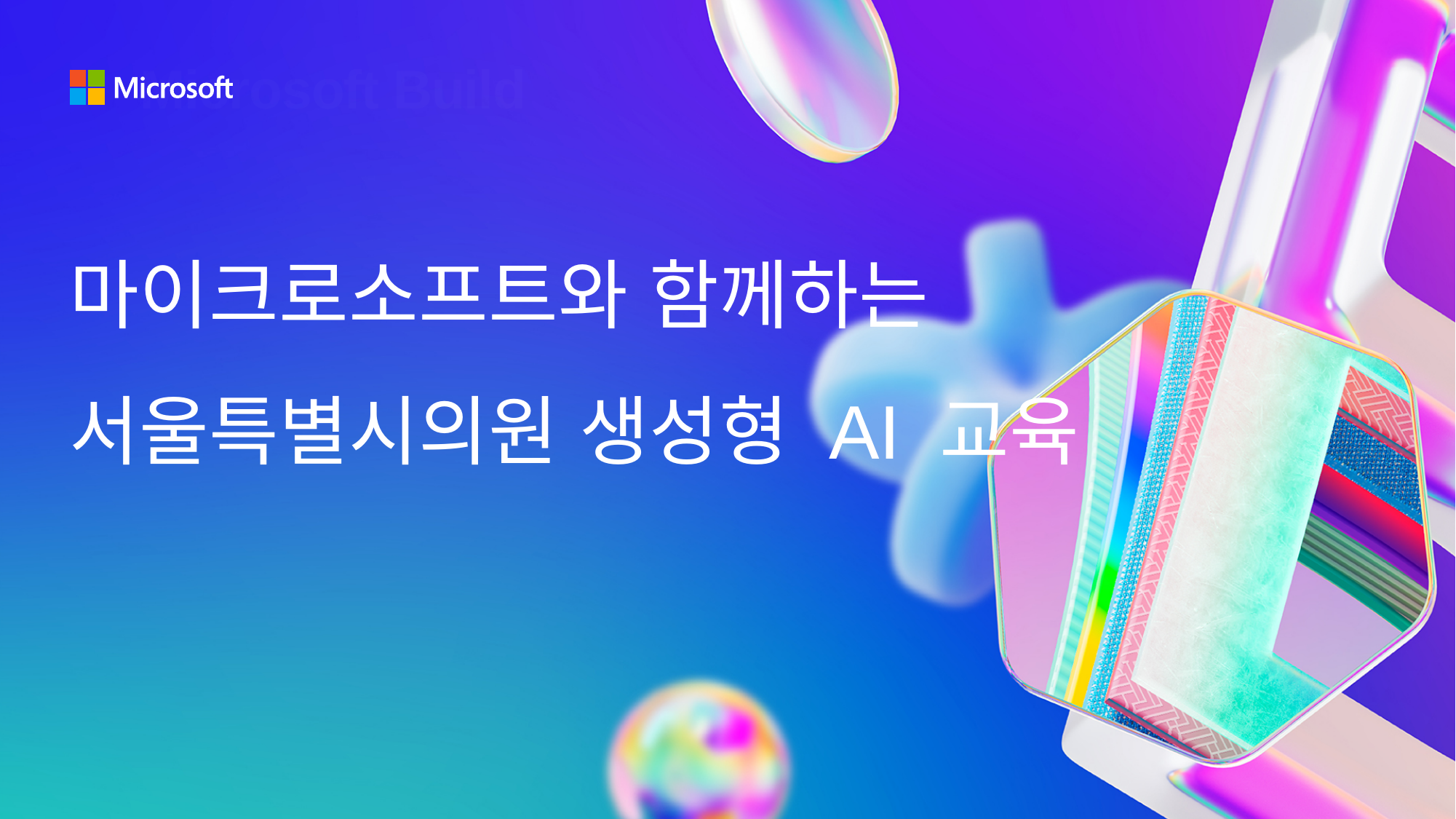

Microsoft Build
마이크로소프트와 함께하는
서울특별시의원 생성형 AI 교육